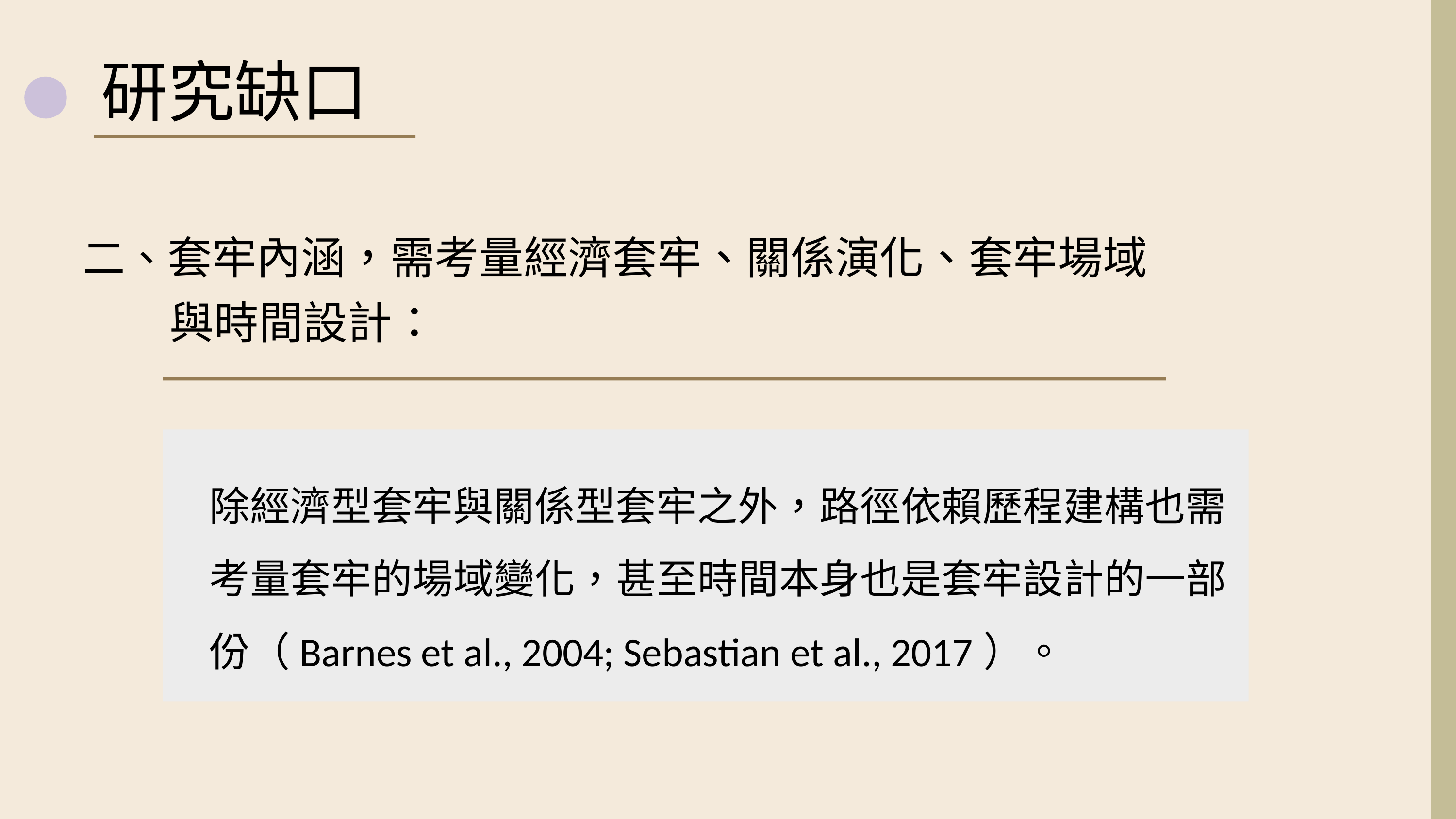

研究缺口

二、套牢內涵，需考量經濟套牢、關係演化、套牢場域
與時間設計：

除經濟型套牢與關係型套牢之外，路徑依賴歷程建構也需考量套牢的場域變化，甚至時間本身也是套牢設計的一部份（Barnes et al., 2004; Sebastian et al., 2017）。